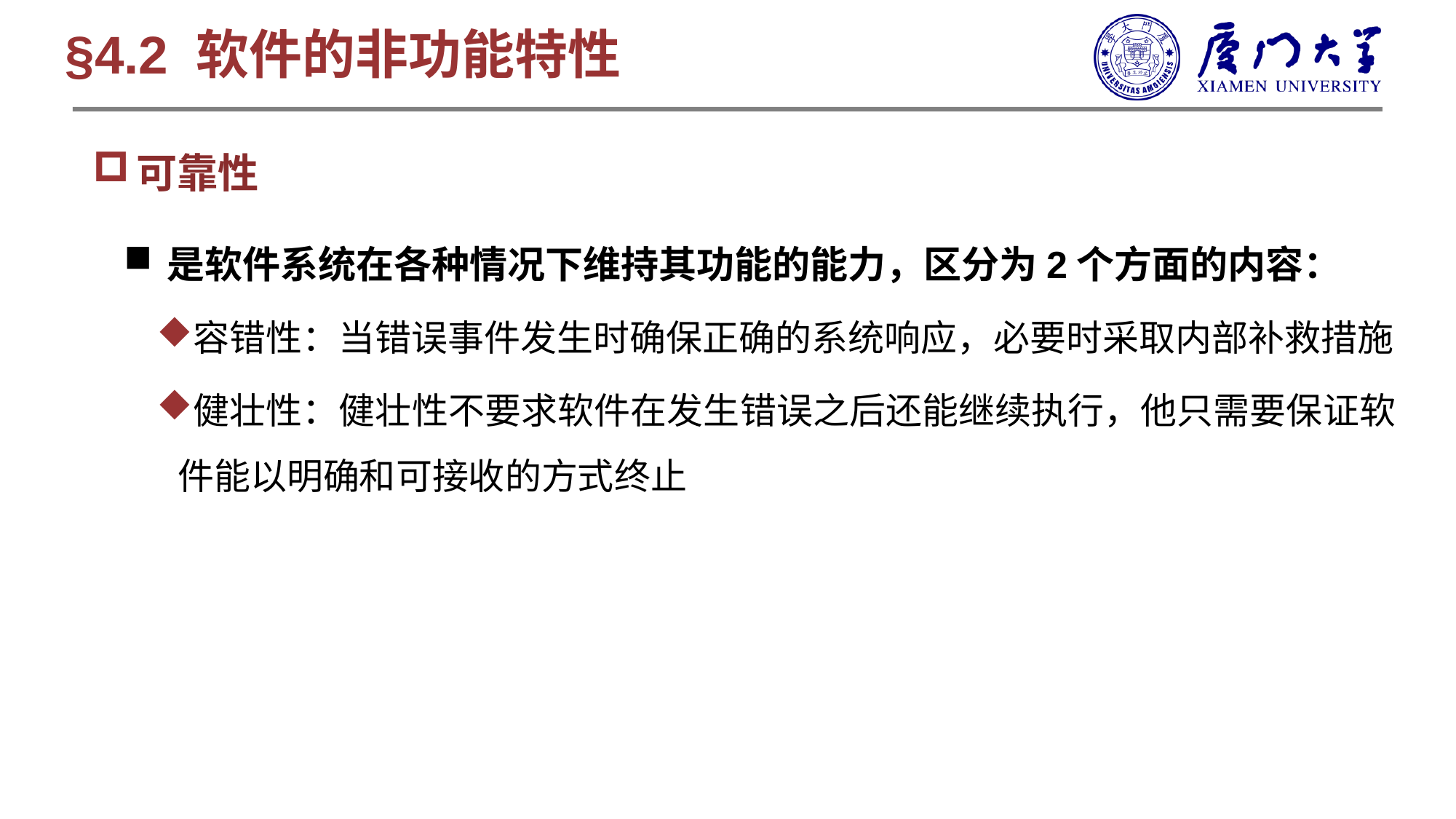

§4.2 软件的非功能特性
可靠性
是软件系统在各种情况下维持其功能的能力，区分为2个方面的内容：
容错性：当错误事件发生时确保正确的系统响应，必要时采取内部补救措施
健壮性：健壮性不要求软件在发生错误之后还能继续执行，他只需要保证软件能以明确和可接收的方式终止